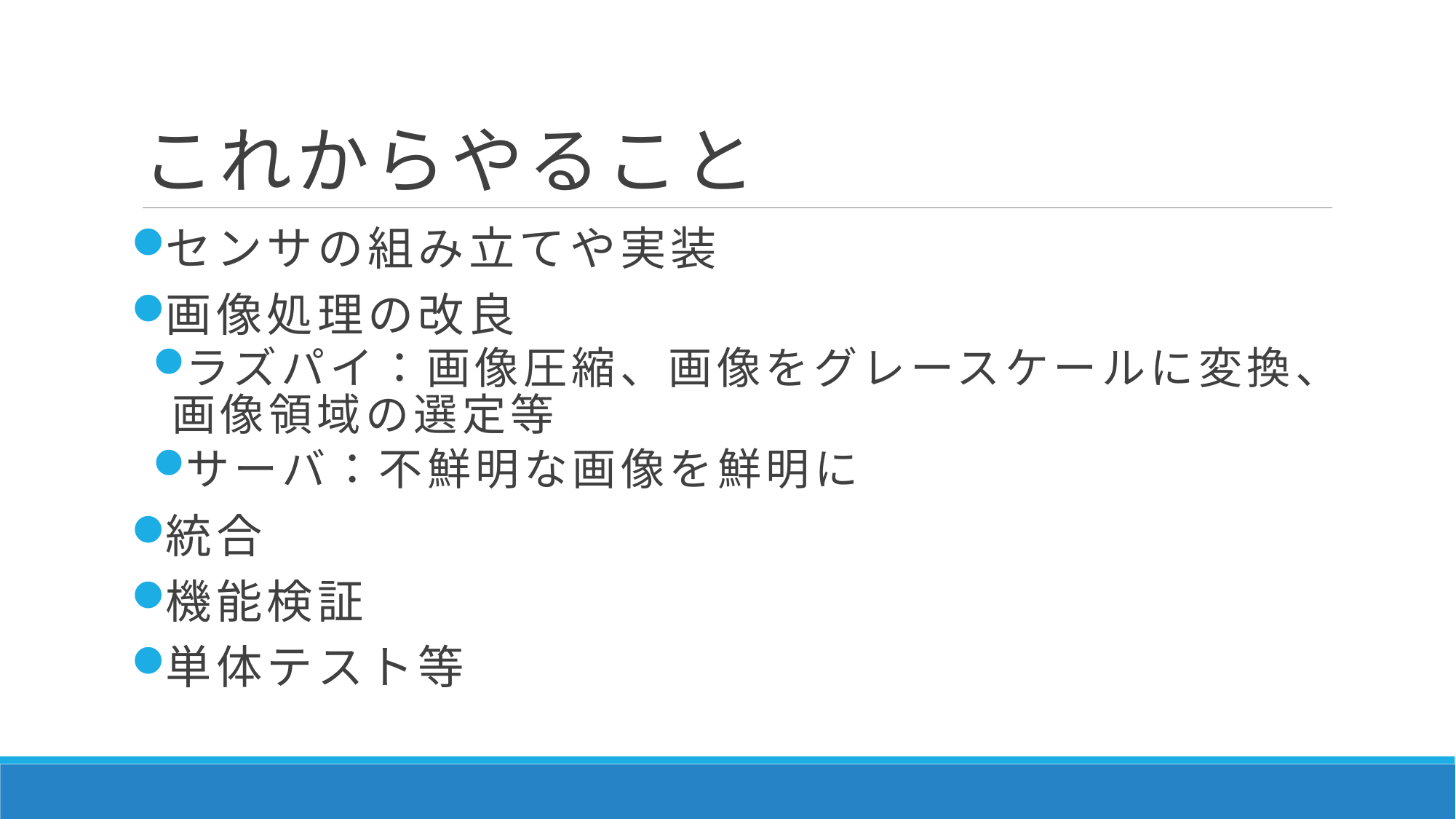

# これからやること
センサの組み立てや実装
画像処理の改良
ラズパイ：画像圧縮、画像をグレースケールに変換、画像領域の選定等
サーバ：不鮮明な画像を鮮明に
統合
機能検証
単体テスト等